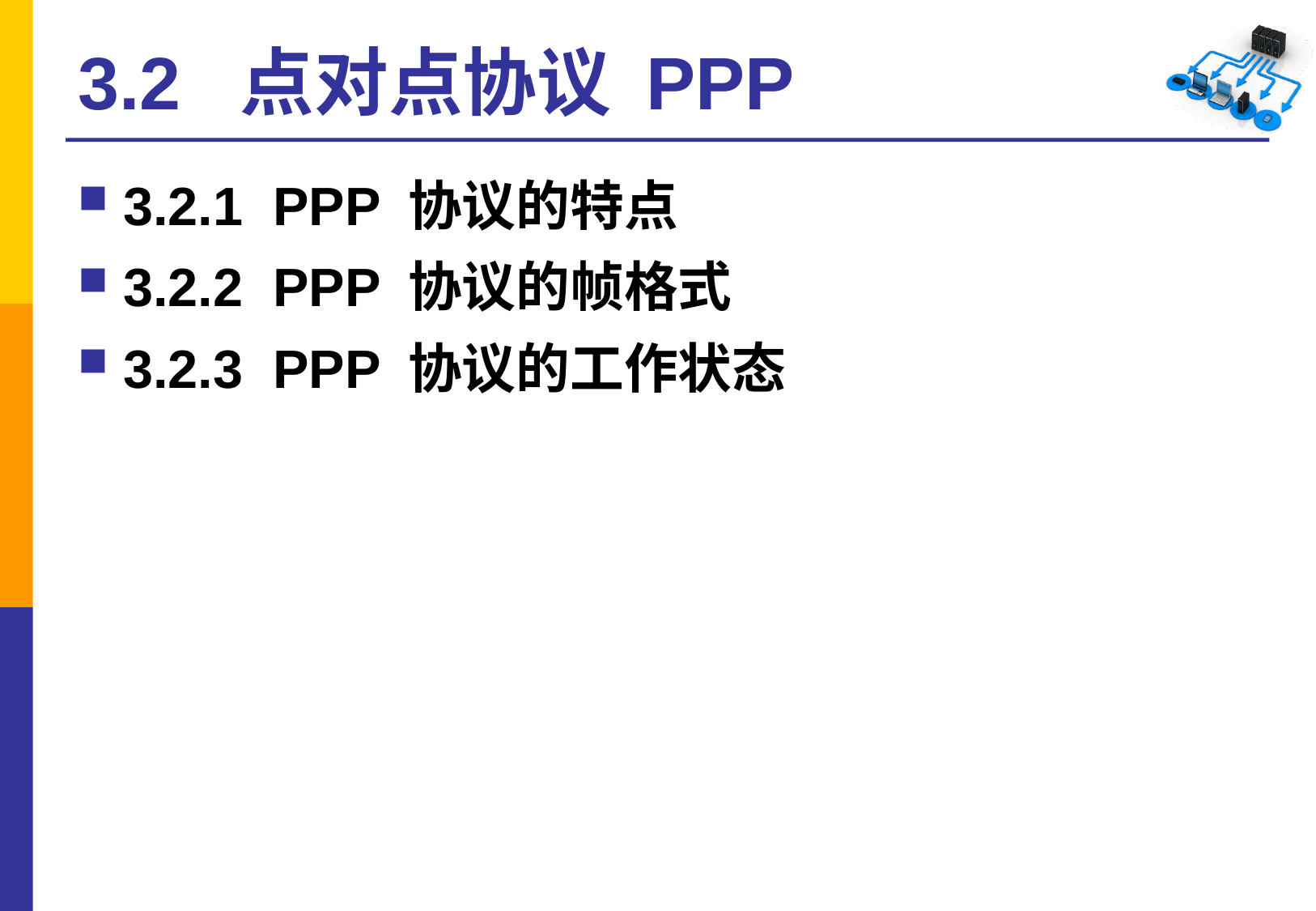

# 3.2  点对点协议 PPP
3.2.1  PPP 协议的特点
3.2.2  PPP 协议的帧格式
3.2.3  PPP 协议的工作状态